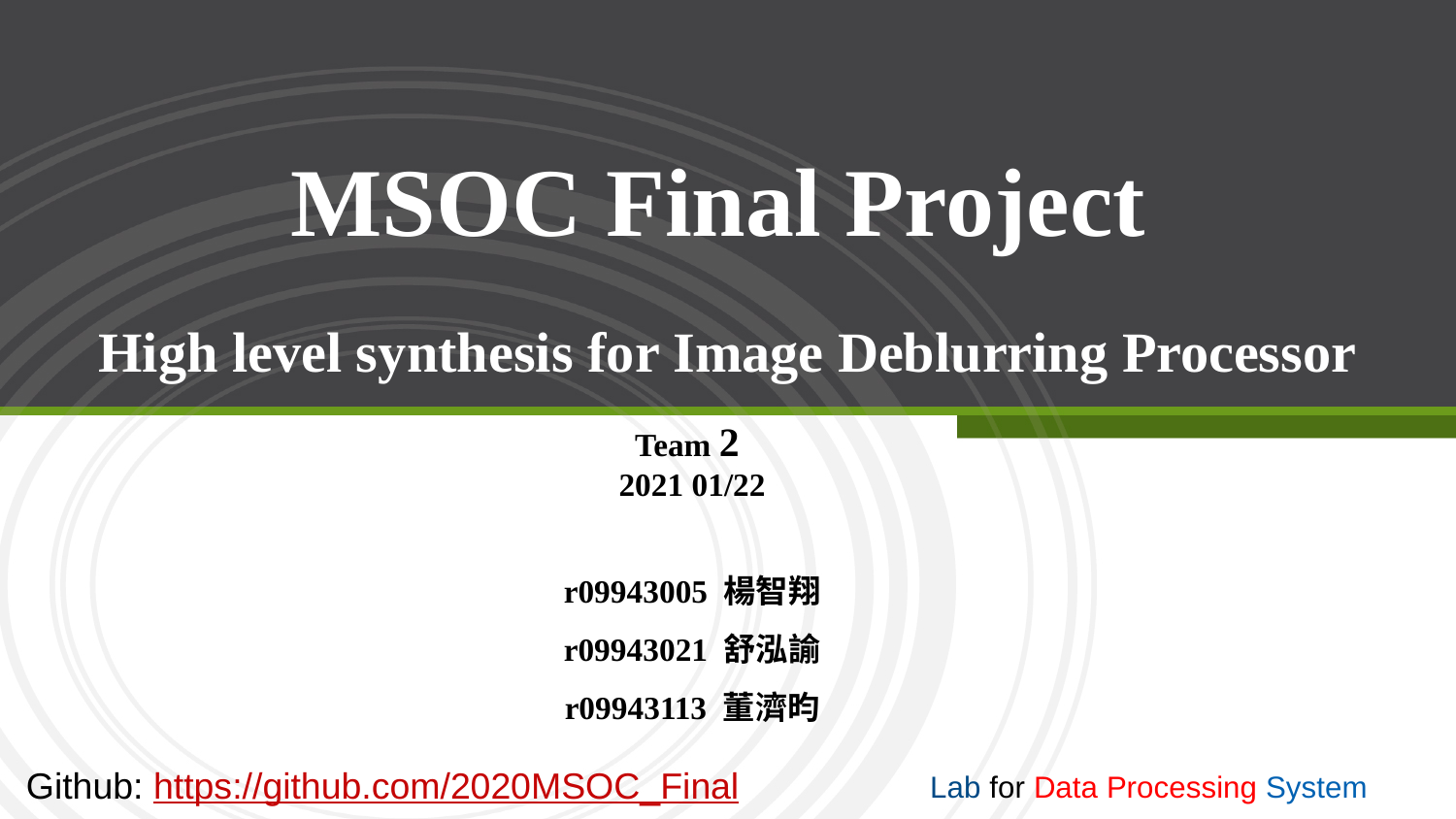

# MSOC Final Project
High level synthesis for Image Deblurring Processor
Team 2
2021 01/22

r09943005 楊智翔
r09943021 舒泓諭
r09943113 董濟昀
Github: https://github.com/2020MSOC_Final